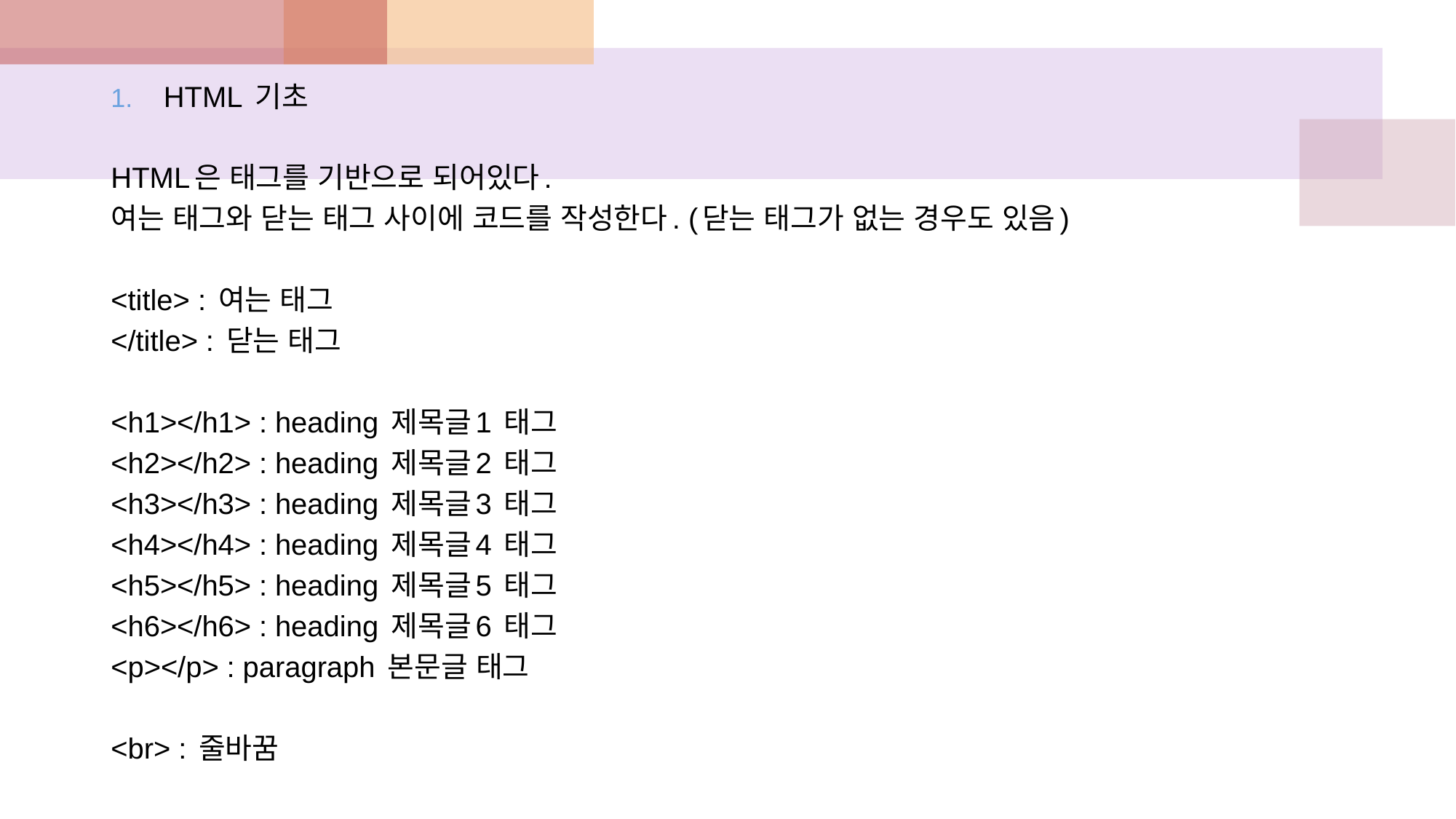

HTML 기초

HTML은 태그를 기반으로 되어있다.
여는 태그와 닫는 태그 사이에 코드를 작성한다. (닫는 태그가 없는 경우도 있음)

<title> : 여는 태그
</title> : 닫는 태그

<h1></h1> : heading 제목글1 태그
<h2></h2> : heading 제목글2 태그
<h3></h3> : heading 제목글3 태그
<h4></h4> : heading 제목글4 태그
<h5></h5> : heading 제목글5 태그
<h6></h6> : heading 제목글6 태그
<p></p> : paragraph 본문글 태그

<br> : 줄바꿈